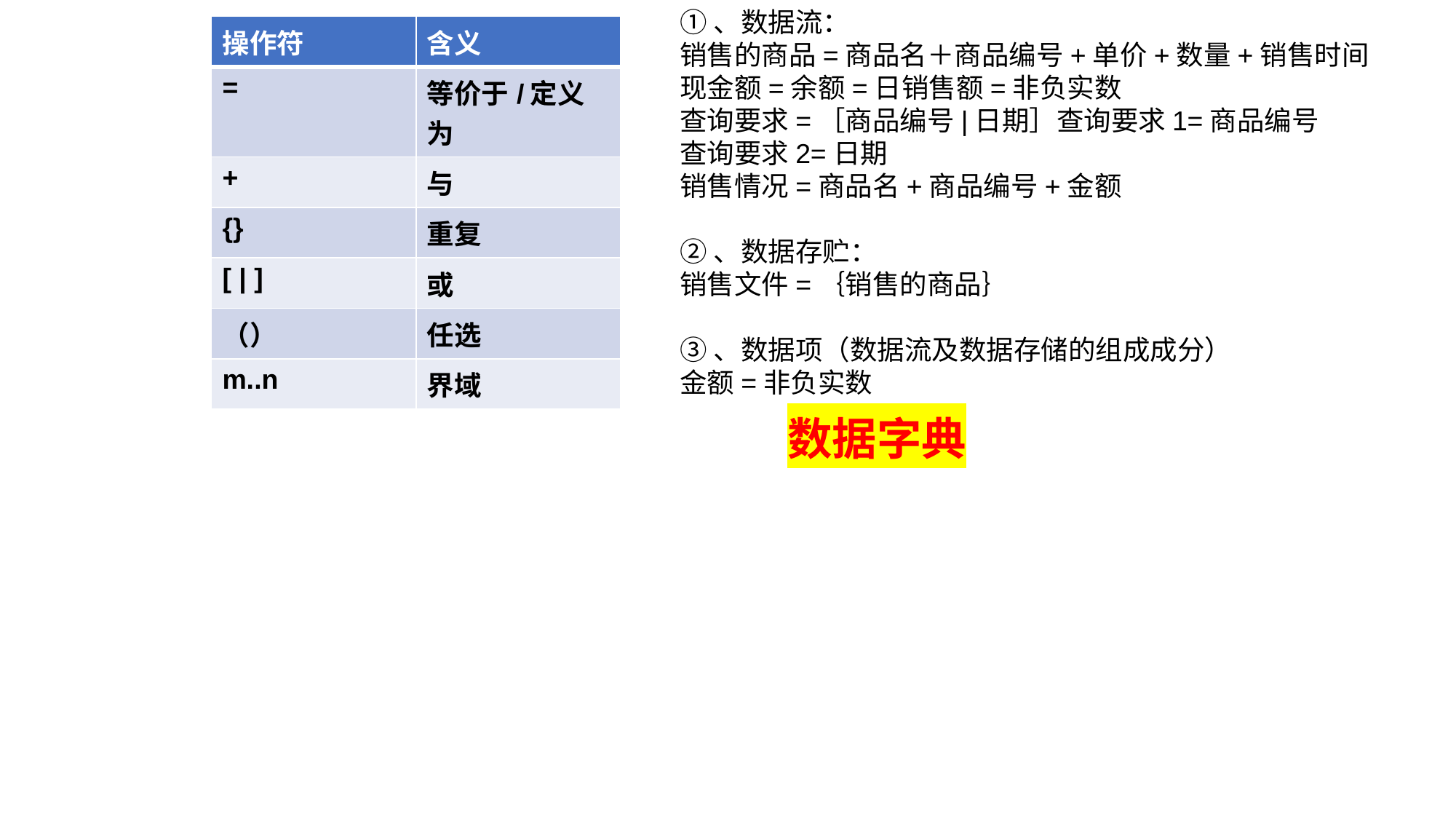

①、数据流：
销售的商品=商品名＋商品编号+单价+数量+销售时间现金额=余额=日销售额=非负实数
查询要求=［商品编号|日期］查询要求1=商品编号
查询要求2=日期
销售情况=商品名+商品编号+金额

②、数据存贮：
销售文件=｛销售的商品｝

③、数据项（数据流及数据存储的组成成分）
金额=非负实数
| 操作符 | 含义 |
| --- | --- |
| = | 等价于/定义为 |
| + | 与 |
| {} | 重复 |
| [ | ] | 或 |
| （） | 任选 |
| m..n | 界域 |
数据字典-符号
数据字典